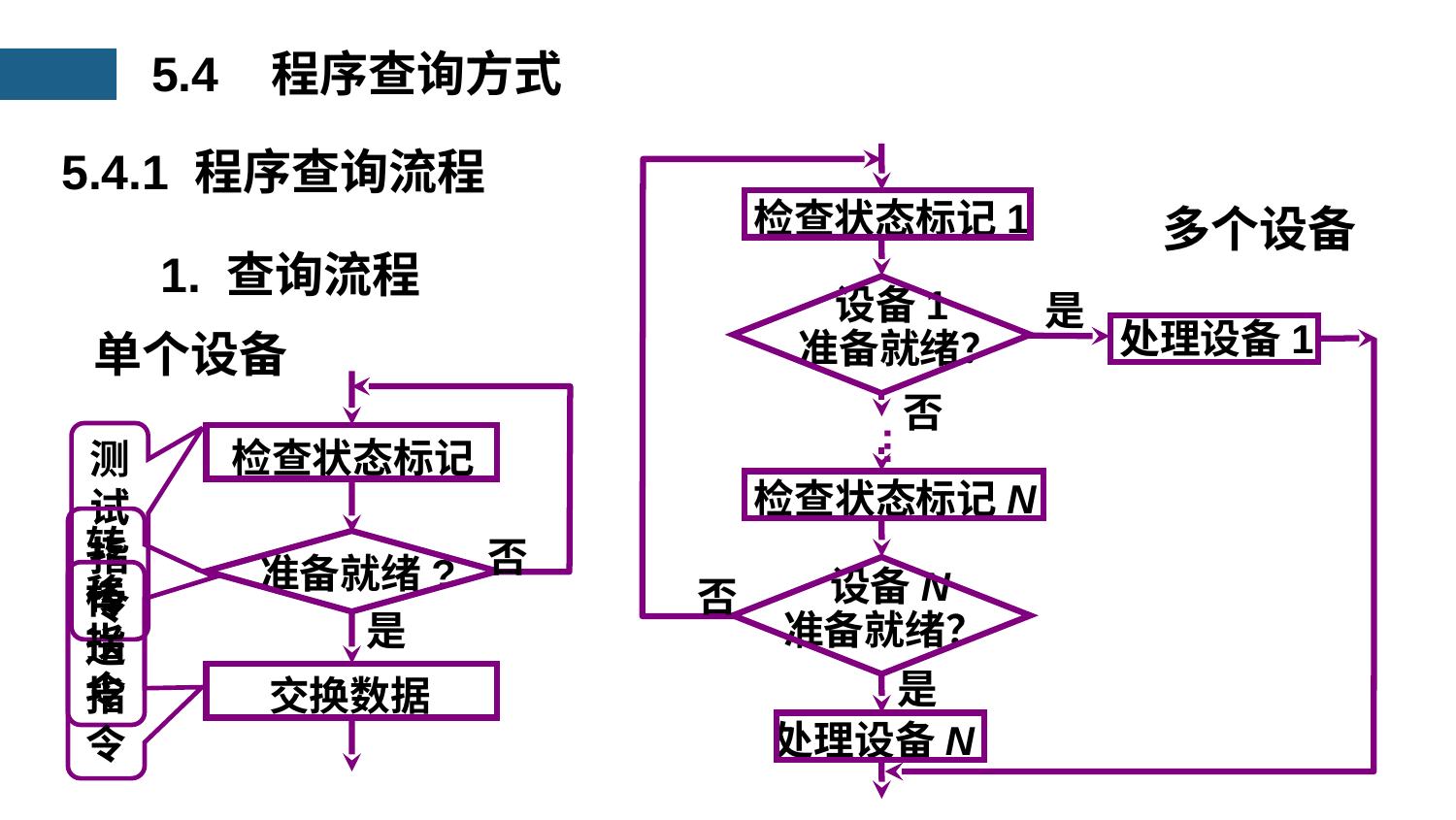

5.4   程序查询方式
5.4.1 程序查询流程

检查状态标记1

     设备1
 准备就绪？
是
处理设备1

否

…

检查状态标记N

    设备N
准备就绪？
否
是

处理设备N

多个设备
1. 查询流程
单个设备

检查状态标记

否

准备就绪?
是

交换数据

测
试
指
令
转
移
指
令
传
送
指
令